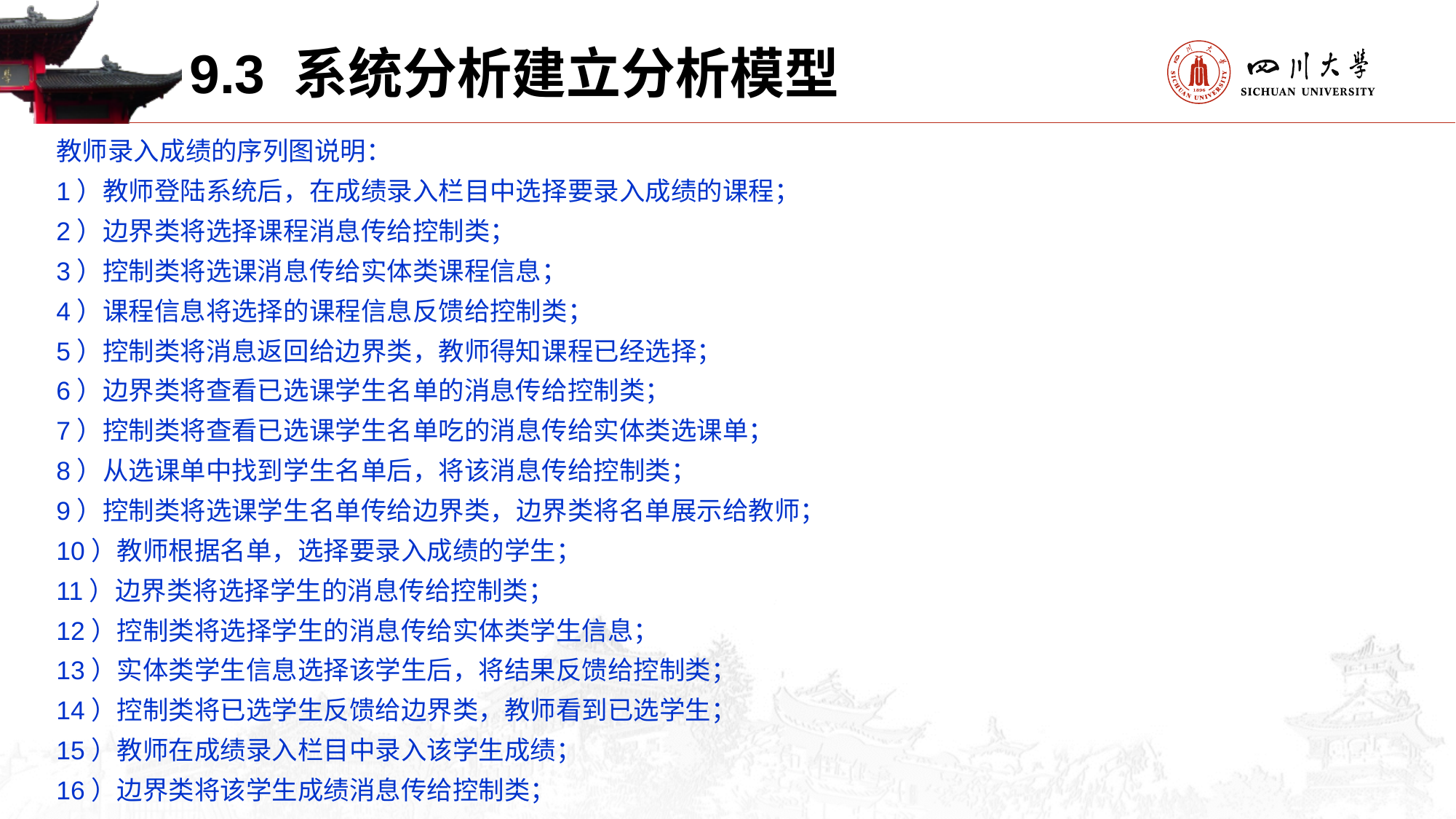

9.3 系统分析建立分析模型

教师录入成绩的序列图说明：
1）教师登陆系统后，在成绩录入栏目中选择要录入成绩的课程；
2）边界类将选择课程消息传给控制类；
3）控制类将选课消息传给实体类课程信息；
4）课程信息将选择的课程信息反馈给控制类；
5）控制类将消息返回给边界类，教师得知课程已经选择；
6）边界类将查看已选课学生名单的消息传给控制类；
7）控制类将查看已选课学生名单吃的消息传给实体类选课单；
8）从选课单中找到学生名单后，将该消息传给控制类；
9）控制类将选课学生名单传给边界类，边界类将名单展示给教师；
10）教师根据名单，选择要录入成绩的学生；
11）边界类将选择学生的消息传给控制类；
12）控制类将选择学生的消息传给实体类学生信息；
13）实体类学生信息选择该学生后，将结果反馈给控制类；
14）控制类将已选学生反馈给边界类，教师看到已选学生；
15）教师在成绩录入栏目中录入该学生成绩；
16）边界类将该学生成绩消息传给控制类；